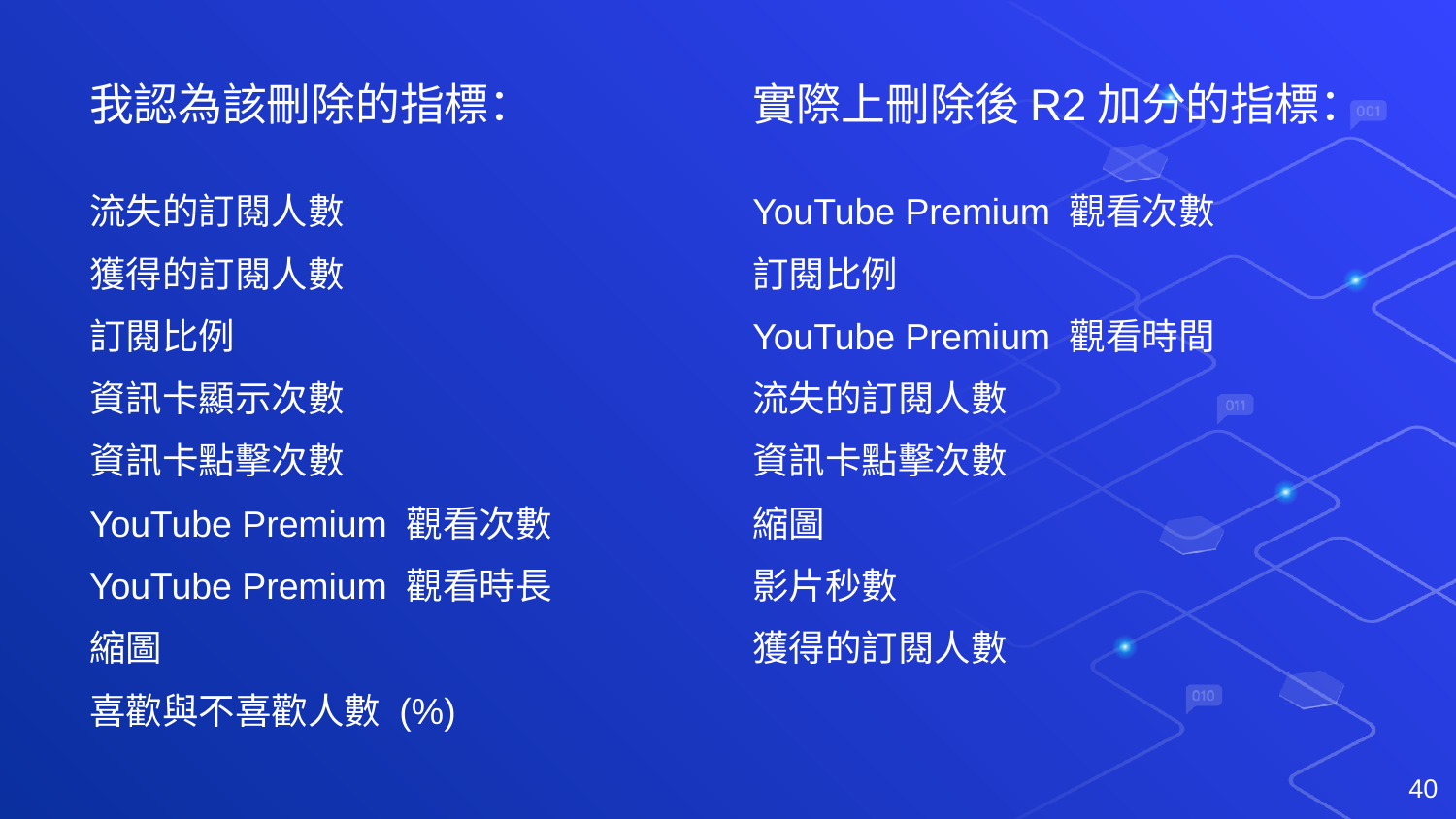

我認為該刪除的指標：

流失的訂閱人數
獲得的訂閱人數
訂閱比例
資訊卡顯示次數
資訊卡點擊次數
YouTube Premium 觀看次數
YouTube Premium 觀看時長
縮圖
喜歡與不喜歡人數 (%)

實際上刪除後R2加分的指標：

YouTube Premium 觀看次數
訂閱比例
YouTube Premium 觀看時間
流失的訂閱人數
資訊卡點擊次數
縮圖
影片秒數
獲得的訂閱人數

40